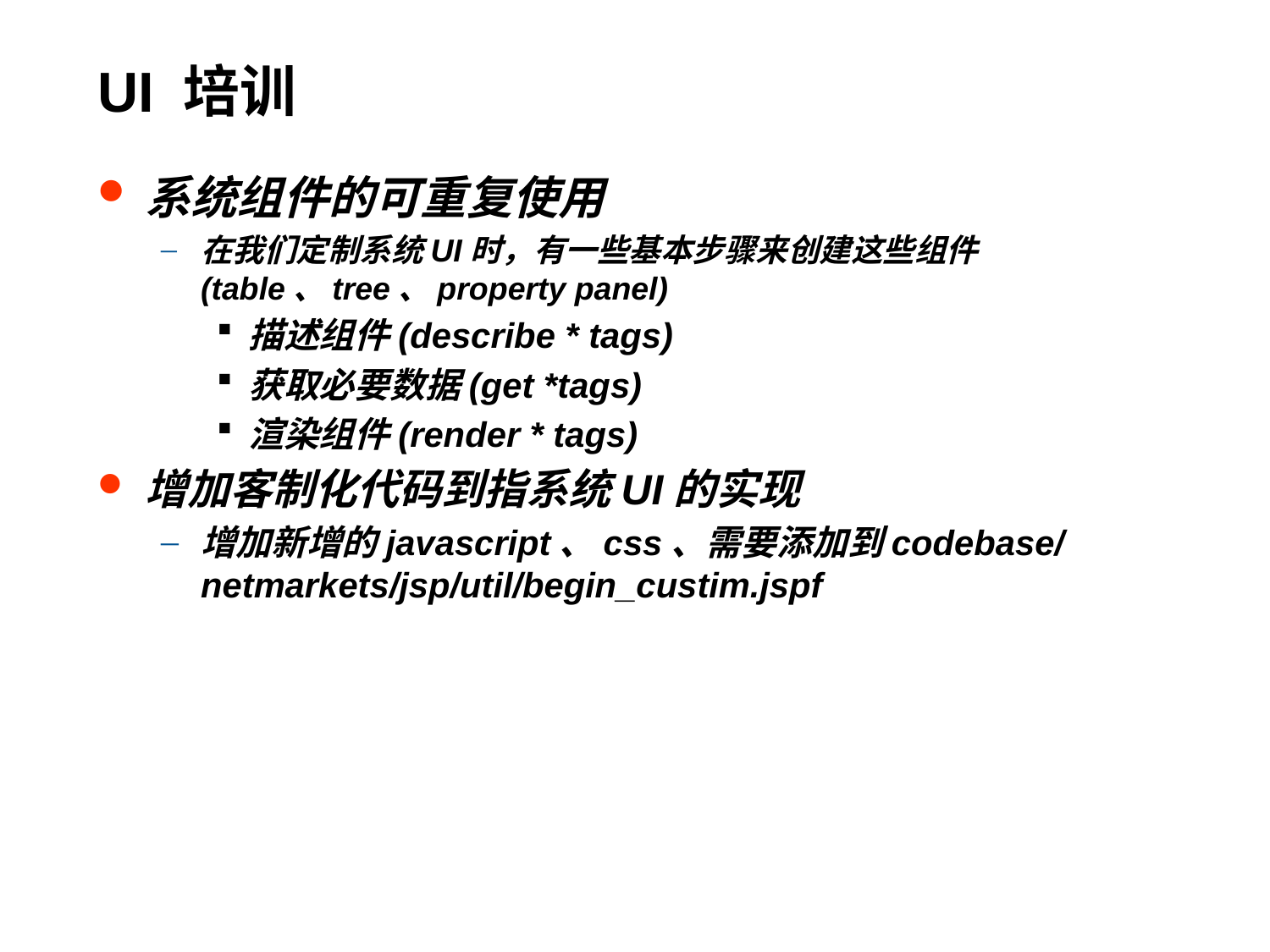

# UI 培训

系统组件的可重复使用
在我们定制系统UI时，有一些基本步骤来创建这些组件(table、tree、property panel)
描述组件(describe * tags)
获取必要数据(get *tags)
渲染组件(render * tags)
增加客制化代码到指系统UI的实现
增加新增的javascript、css、需要添加到codebase/netmarkets/jsp/util/begin_custim.jspf